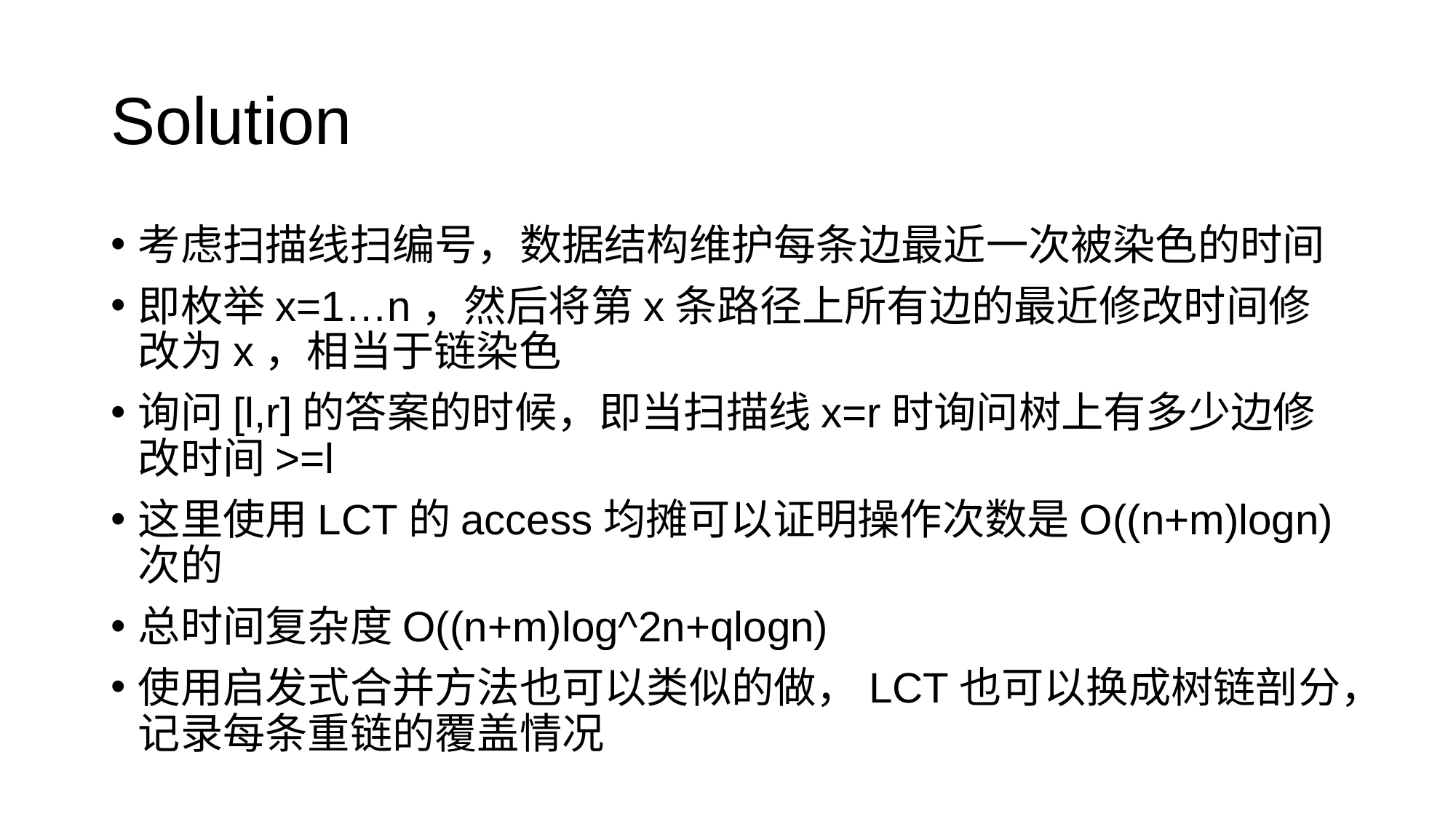

# Solution
考虑扫描线扫编号，数据结构维护每条边最近一次被染色的时间
即枚举x=1…n，然后将第x条路径上所有边的最近修改时间修改为x，相当于链染色
询问[l,r]的答案的时候，即当扫描线x=r时询问树上有多少边修改时间>=l
这里使用LCT的access均摊可以证明操作次数是O((n+m)logn)次的
总时间复杂度O((n+m)log^2n+qlogn)
使用启发式合并方法也可以类似的做，LCT也可以换成树链剖分，记录每条重链的覆盖情况